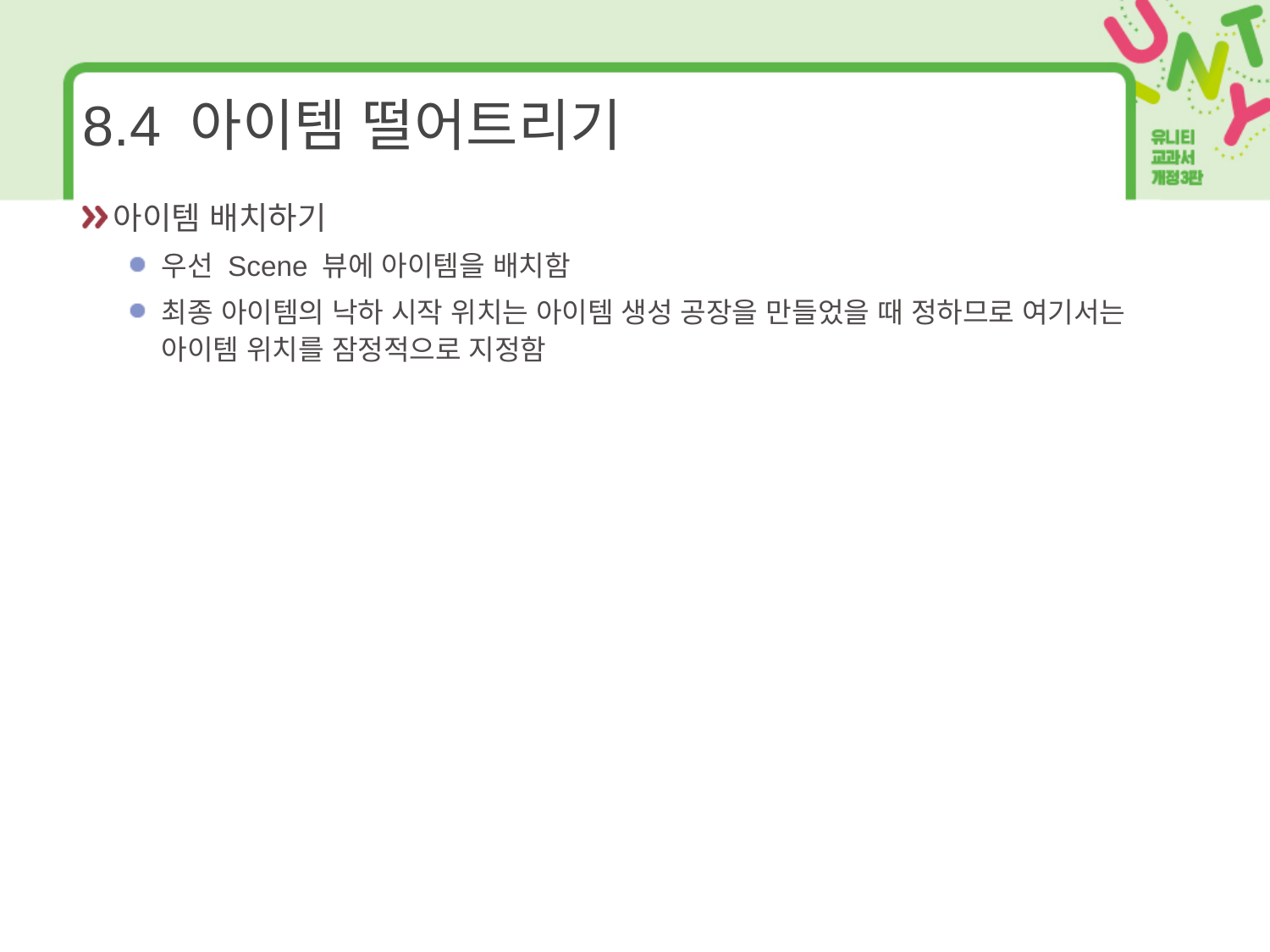

# 8.4 아이템 떨어트리기
아이템 배치하기
우선 Scene 뷰에 아이템을 배치함
최종 아이템의 낙하 시작 위치는 아이템 생성 공장을 만들었을 때 정하므로 여기서는 아이템 위치를 잠정적으로 지정함